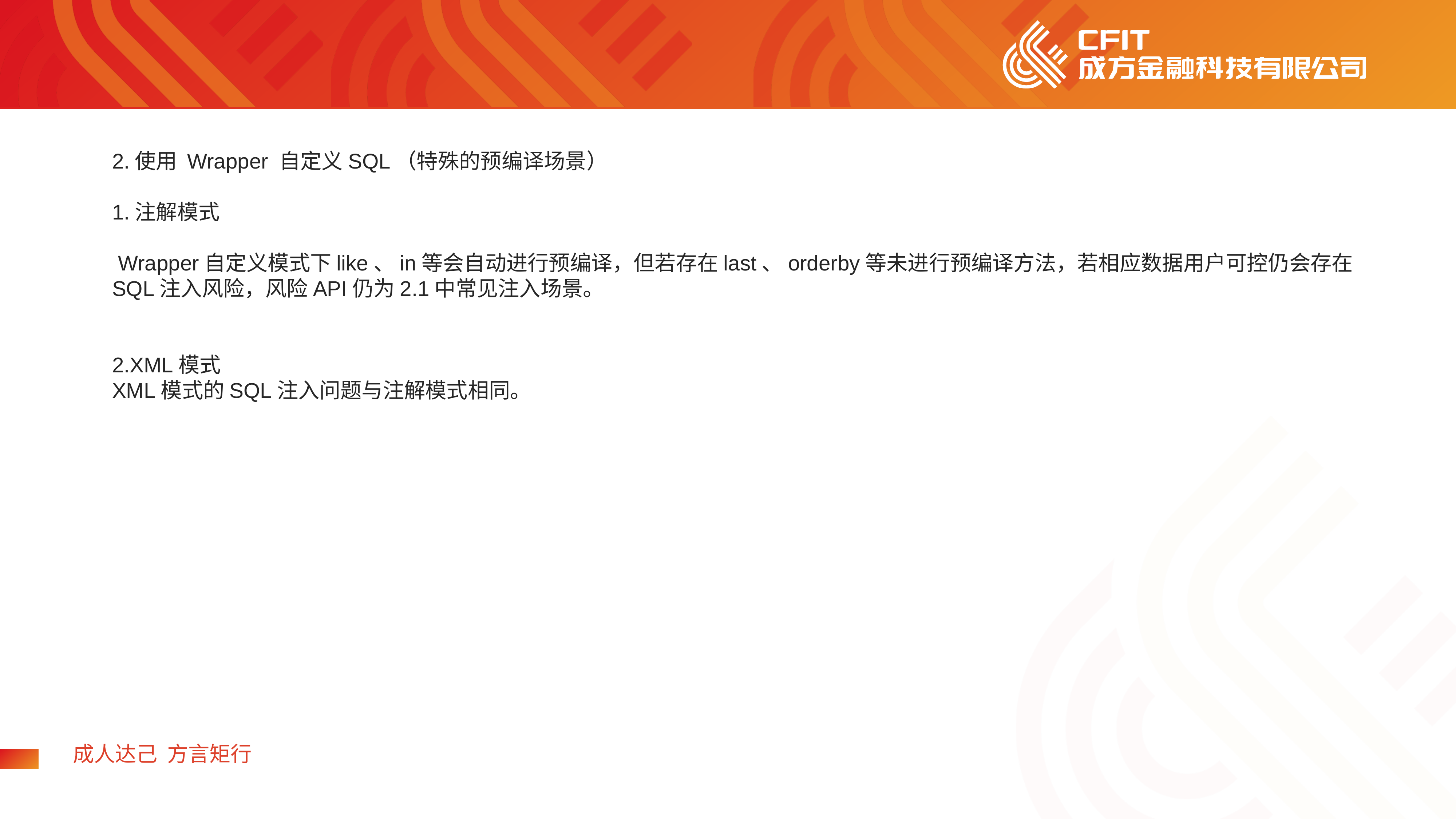

2.使用 Wrapper 自定义SQL（特殊的预编译场景）

1.注解模式

​ Wrapper自定义模式下like、in等会自动进行预编译，但若存在last、orderby等未进行预编译方法，若相应数据用户可控仍会存在SQL注入风险，风险API仍为2.1中常见注入场景。

2.XML模式
XML模式的SQL注入问题与注解模式相同。